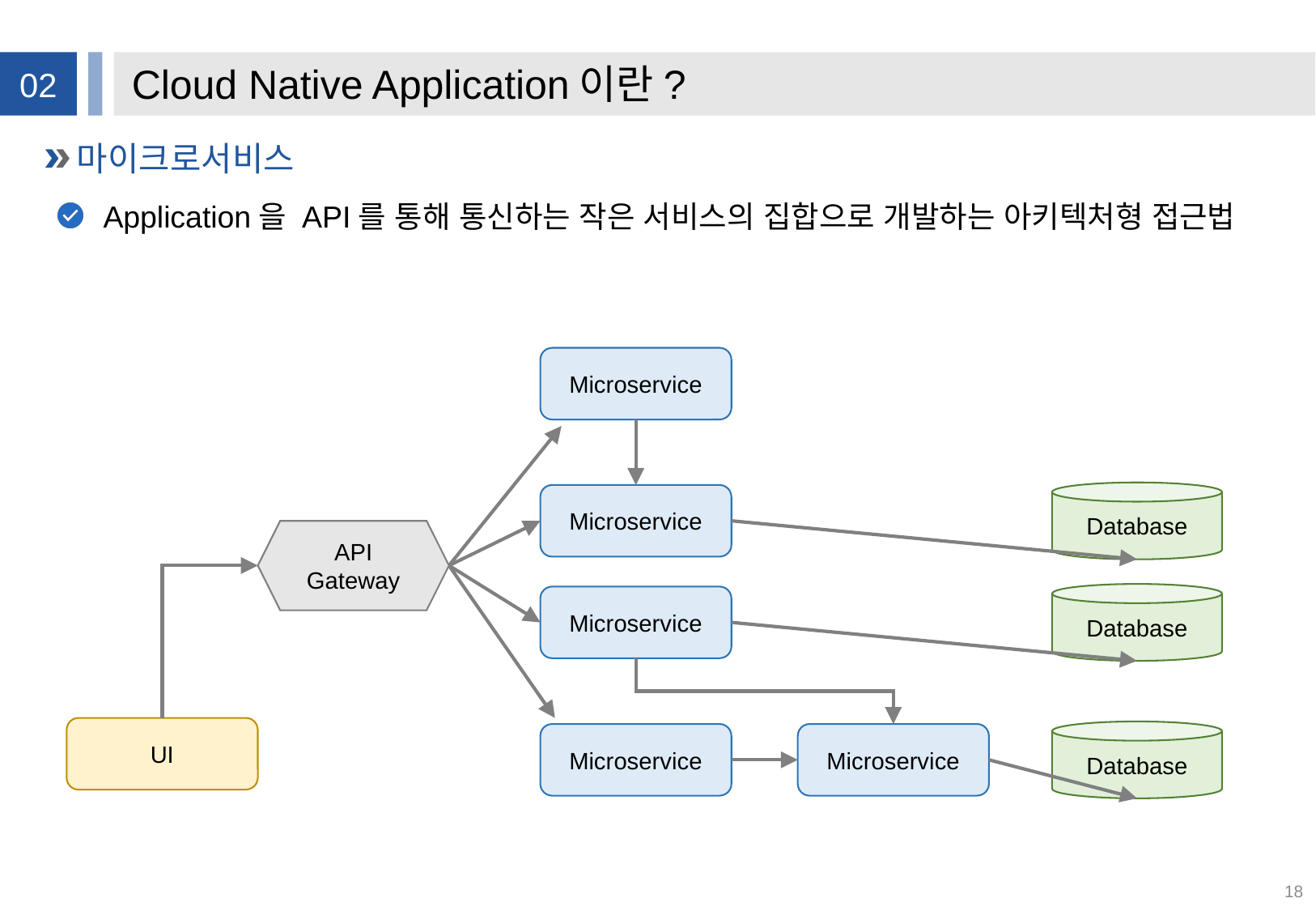

# Cloud Native Application이란?
02
마이크로서비스
Application을 API를 통해 통신하는 작은 서비스의 집합으로 개발하는 아키텍처형 접근법
Microservice
Database
Microservice
API
Gateway
Database
Microservice
UI
Database
Microservice
Microservice
18